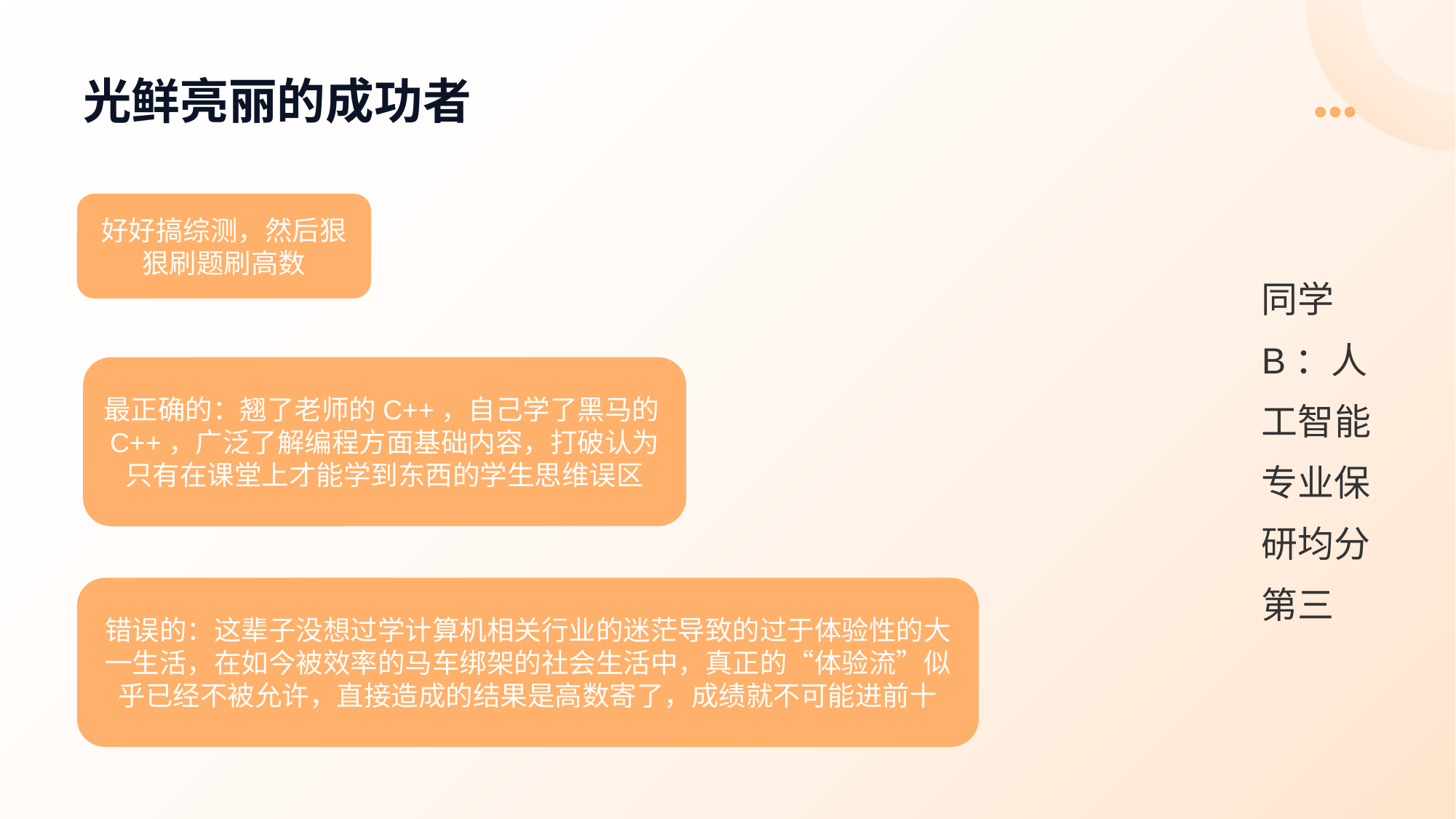

# 光鲜亮丽的成功者
好好搞综测，然后狠狠刷题刷高数
同学B：人工智能专业保研均分第三
最正确的：翘了老师的C++，自己学了黑马的C++，广泛了解编程方面基础内容，打破认为只有在课堂上才能学到东西的学生思维误区
错误的：这辈子没想过学计算机相关行业的迷茫导致的过于体验性的大一生活，在如今被效率的马车绑架的社会生活中，真正的“体验流”似乎已经不被允许，直接造成的结果是高数寄了，成绩就不可能进前十